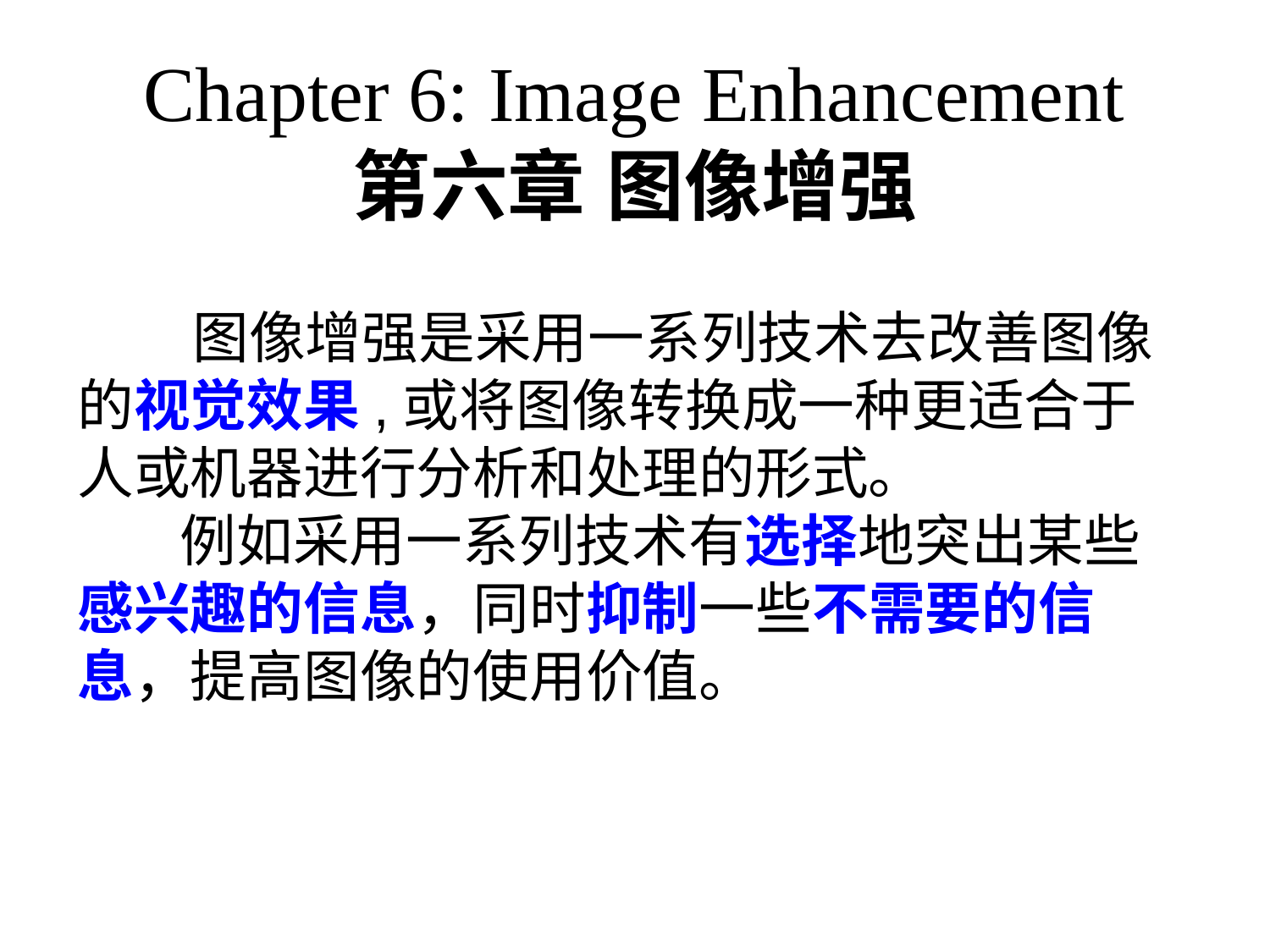

# Chapter 6: Image Enhancement 第六章	图像增强

        图像增强是采用一系列技术去改善图像的视觉效果,或将图像转换成一种更适合于人或机器进行分析和处理的形式。
       例如采用一系列技术有选择地突出某些感兴趣的信息，同时抑制一些不需要的信息，提高图像的使用价值。